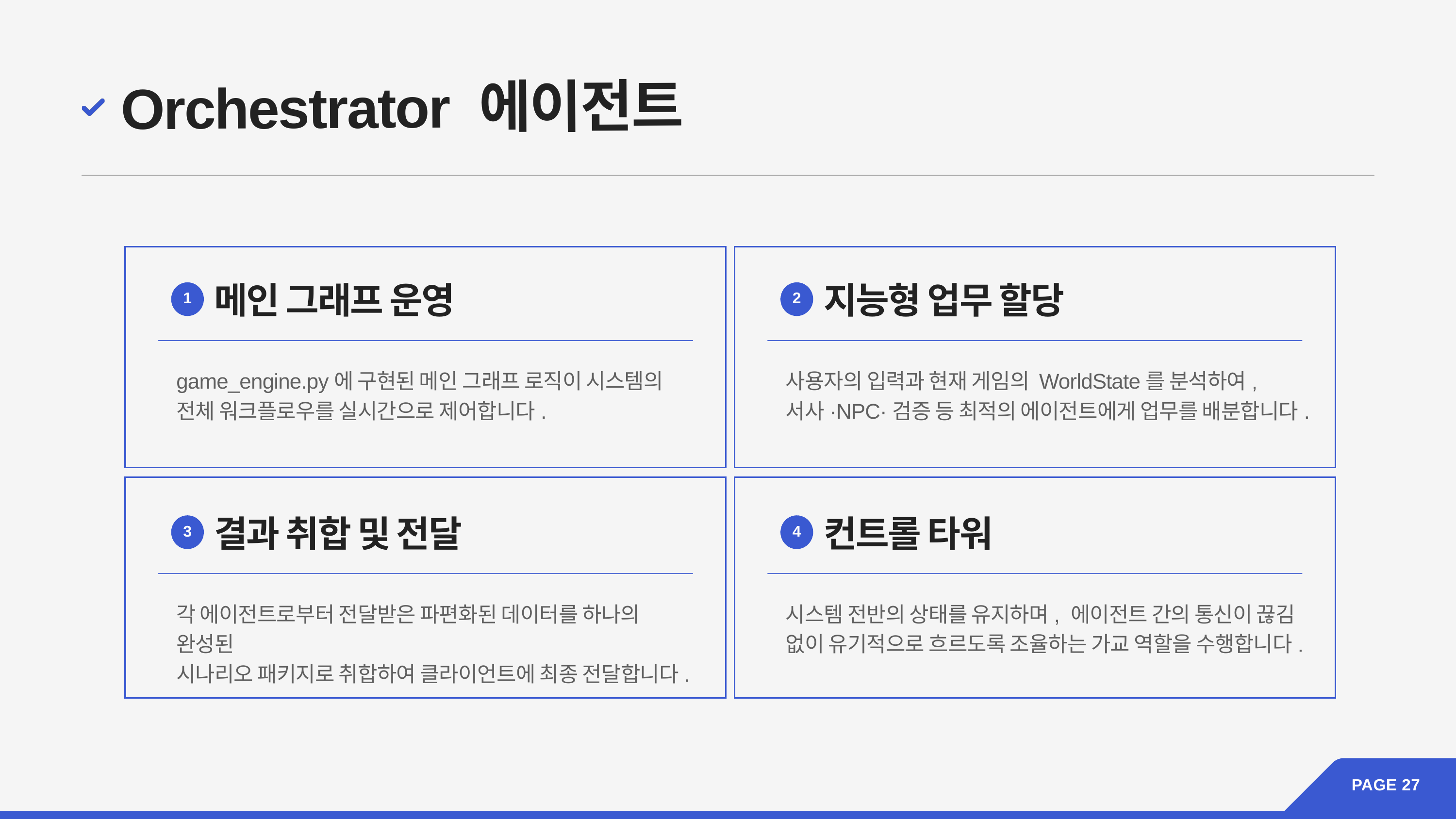

Orchestrator 에이전트

메인 그래프 운영
지능형 업무 할당

1
2

game_engine.py에 구현된 메인 그래프 로직이 시스템의
전체 워크플로우를 실시간으로 제어합니다.
사용자의 입력과 현재 게임의 WorldState를 분석하여,
서사·NPC·검증 등 최적의 에이전트에게 업무를 배분합니다.

결과 취합 및 전달
컨트롤 타워

3
4

각 에이전트로부터 전달받은 파편화된 데이터를 하나의 완성된
시나리오 패키지로 취합하여 클라이언트에 최종 전달합니다.
시스템 전반의 상태를 유지하며, 에이전트 간의 통신이 끊김 없이 유기적으로 흐르도록 조율하는 가교 역할을 수행합니다.

PAGE 27